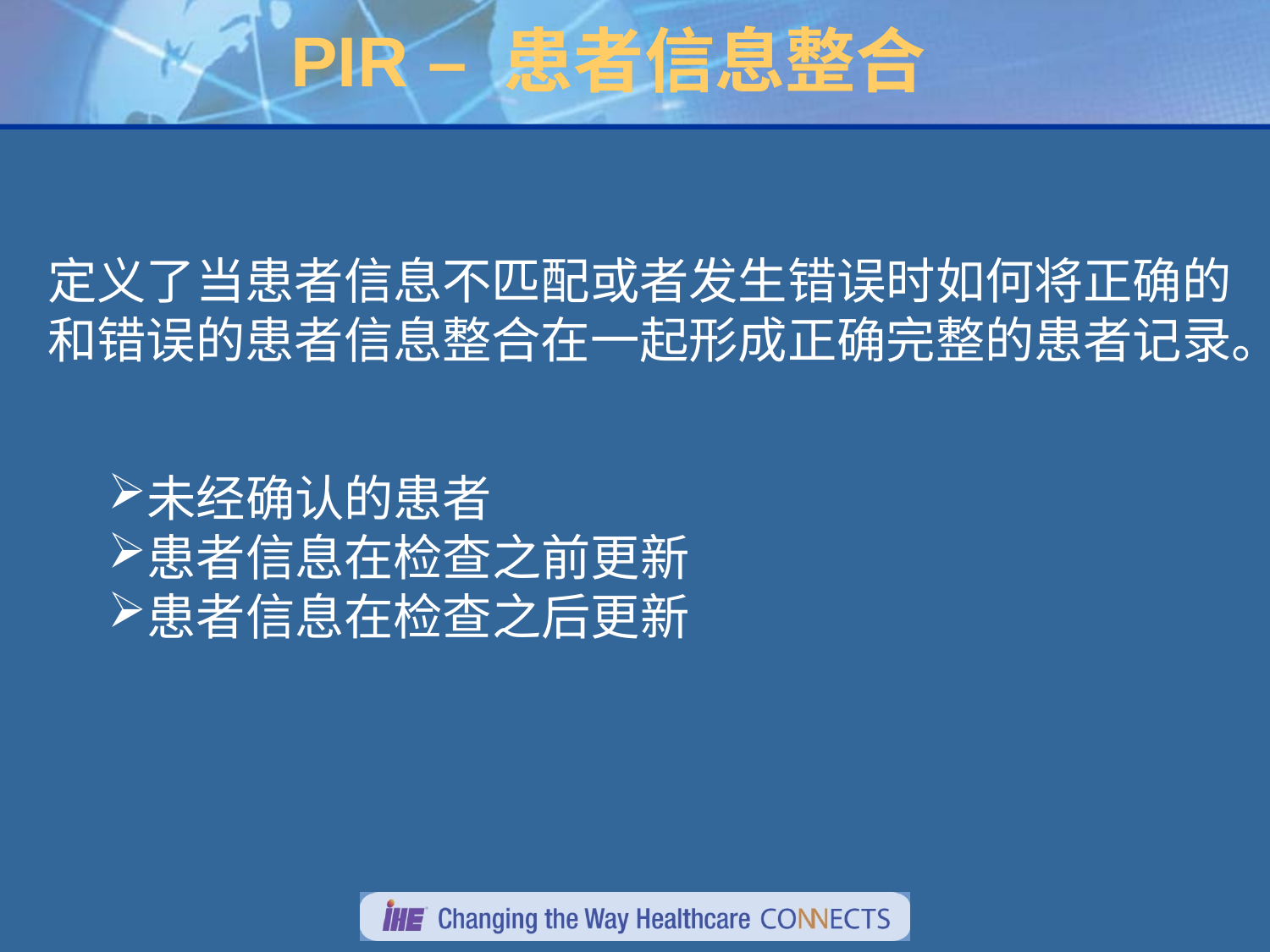

# PIR – 患者信息整合
定义了当患者信息不匹配或者发生错误时如何将正确的
和错误的患者信息整合在一起形成正确完整的患者记录。
未经确认的患者
患者信息在检查之前更新
患者信息在检查之后更新